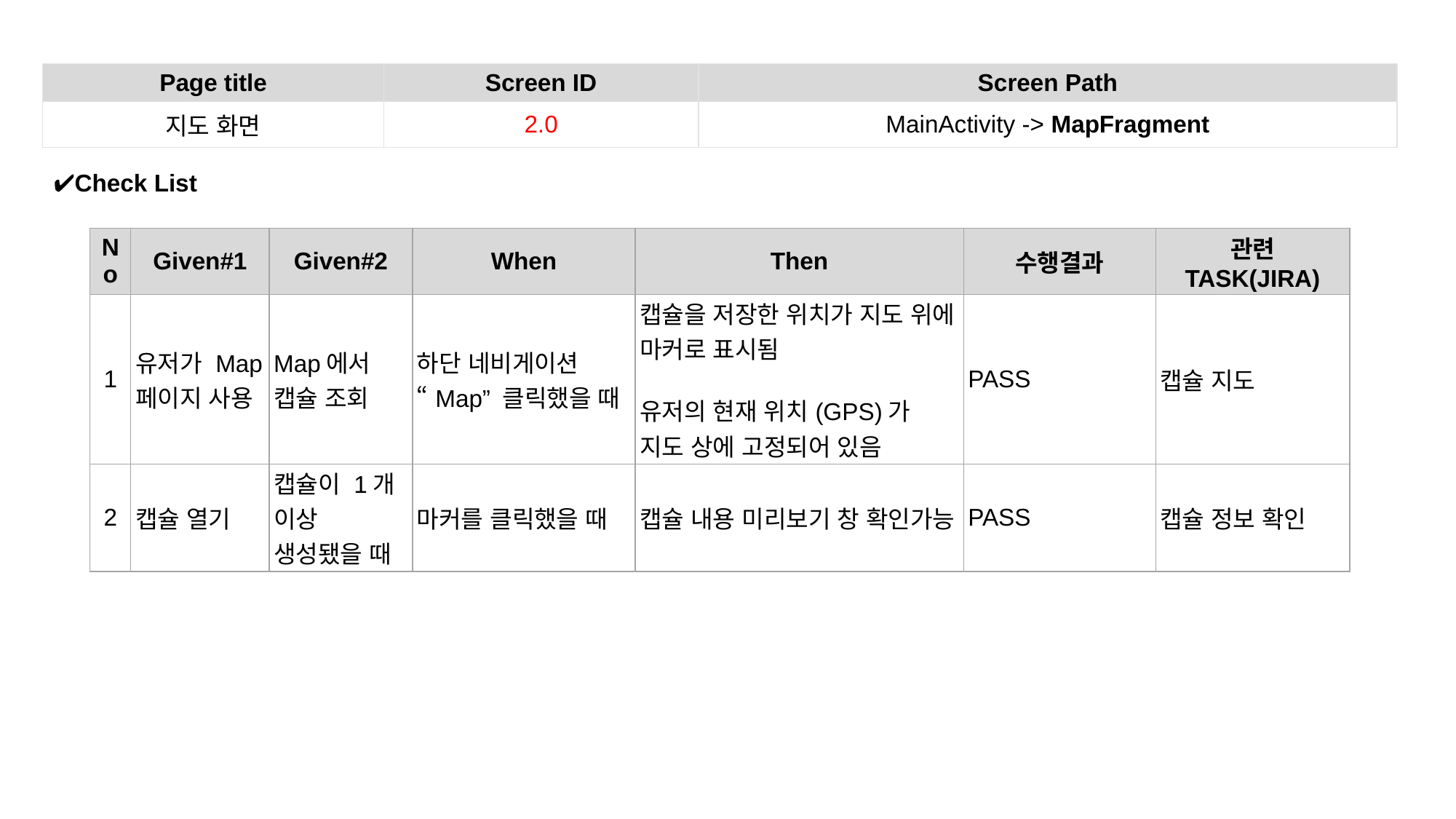

| Page title | Screen ID | Screen Path |
| --- | --- | --- |
| 지도 화면 | 2.0 | MainActivity -> MapFragment |
✔Check List

| No | Given#1 | Given#2 | When | Then | 수행결과 | 관련 TASK(JIRA) |
| --- | --- | --- | --- | --- | --- | --- |
| 1 | 유저가 Map 페이지 사용 | Map에서 캡슐 조회 | 하단 네비게이션 “Map” 클릭했을 때 | 캡슐을 저장한 위치가 지도 위에 마커로 표시됨 유저의 현재 위치(GPS)가 지도 상에 고정되어 있음 | PASS | 캡슐 지도 |
| 2 | 캡슐 열기 | 캡슐이 1개 이상 생성됐을 때 | 마커를 클릭했을 때 | 캡슐 내용 미리보기 창 확인가능 | PASS | 캡슐 정보 확인 |